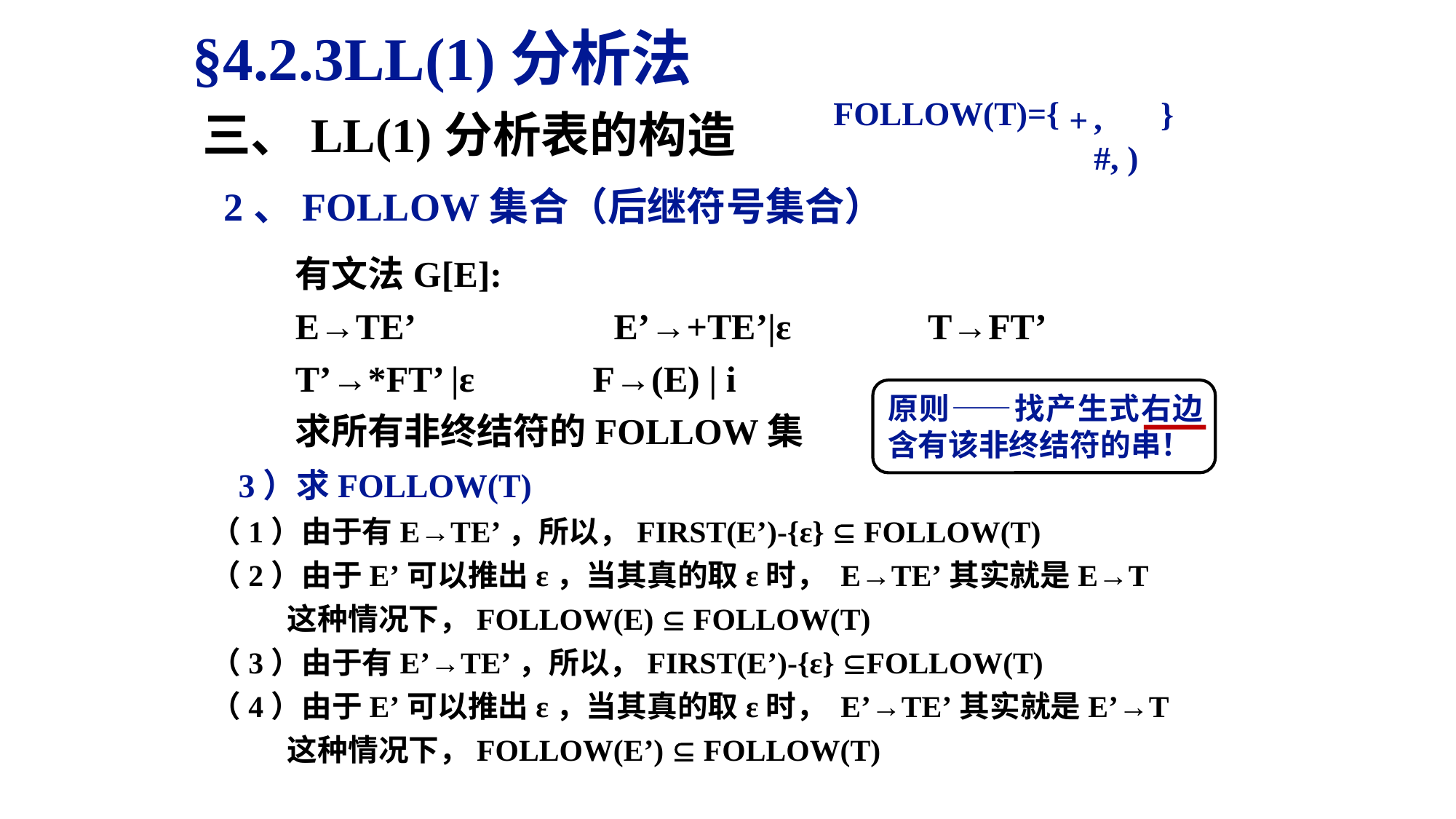

§4.2.3LL(1)分析法
三、LL(1)分析表的构造
FOLLOW(T)={
}
, #, )
+
2、FOLLOW集合（后继符号集合）
有文法G[E]:
E→TE’                      E’→+TE’|ε               T→FT’
T’→*FT’ |ε             F→(E) | i
求所有非终结符的FOLLOW集

原则——找产生式右边含有该非终结符的串！

3）求FOLLOW(T)
（1）由于有E→TE’，所以，FIRST(E’)-{ε} ⊆ FOLLOW(T)
（2）由于E’可以推出ε，当其真的取ε时， E→TE’其实就是E→T
          这种情况下，FOLLOW(E) ⊆ FOLLOW(T)
（3）由于有E’→TE’，所以，FIRST(E’)-{ε} ⊆FOLLOW(T)
（4）由于E’可以推出ε，当其真的取ε时， E’→TE’其实就是E’→T
          这种情况下，FOLLOW(E’) ⊆ FOLLOW(T)